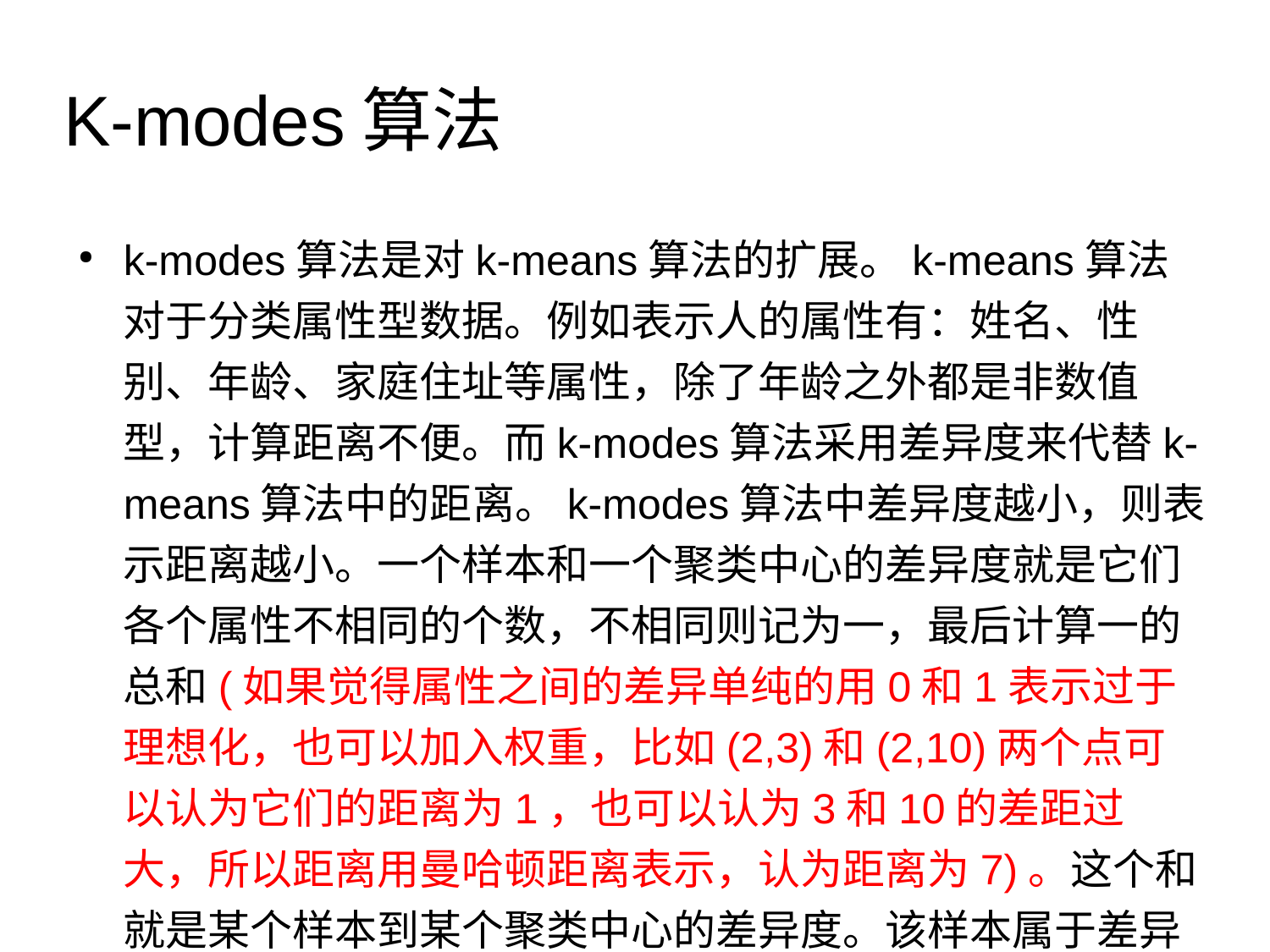

# K-modes算法
k-modes算法是对k-means算法的扩展。k-means算法对于分类属性型数据。例如表示人的属性有：姓名、性别、年龄、家庭住址等属性，除了年龄之外都是非数值型，计算距离不便。而k-modes算法采用差异度来代替k-means算法中的距离。k-modes算法中差异度越小，则表示距离越小。一个样本和一个聚类中心的差异度就是它们各个属性不相同的个数，不相同则记为一，最后计算一的总和(如果觉得属性之间的差异单纯的用0和1表示过于理想化，也可以加入权重，比如(2,3)和(2,10)两个点可以认为它们的距离为1，也可以认为3和10的差距过大，所以距离用曼哈顿距离表示，认为距离为7)。这个和就是某个样本到某个聚类中心的差异度。该样本属于差异度最小的聚类中心。